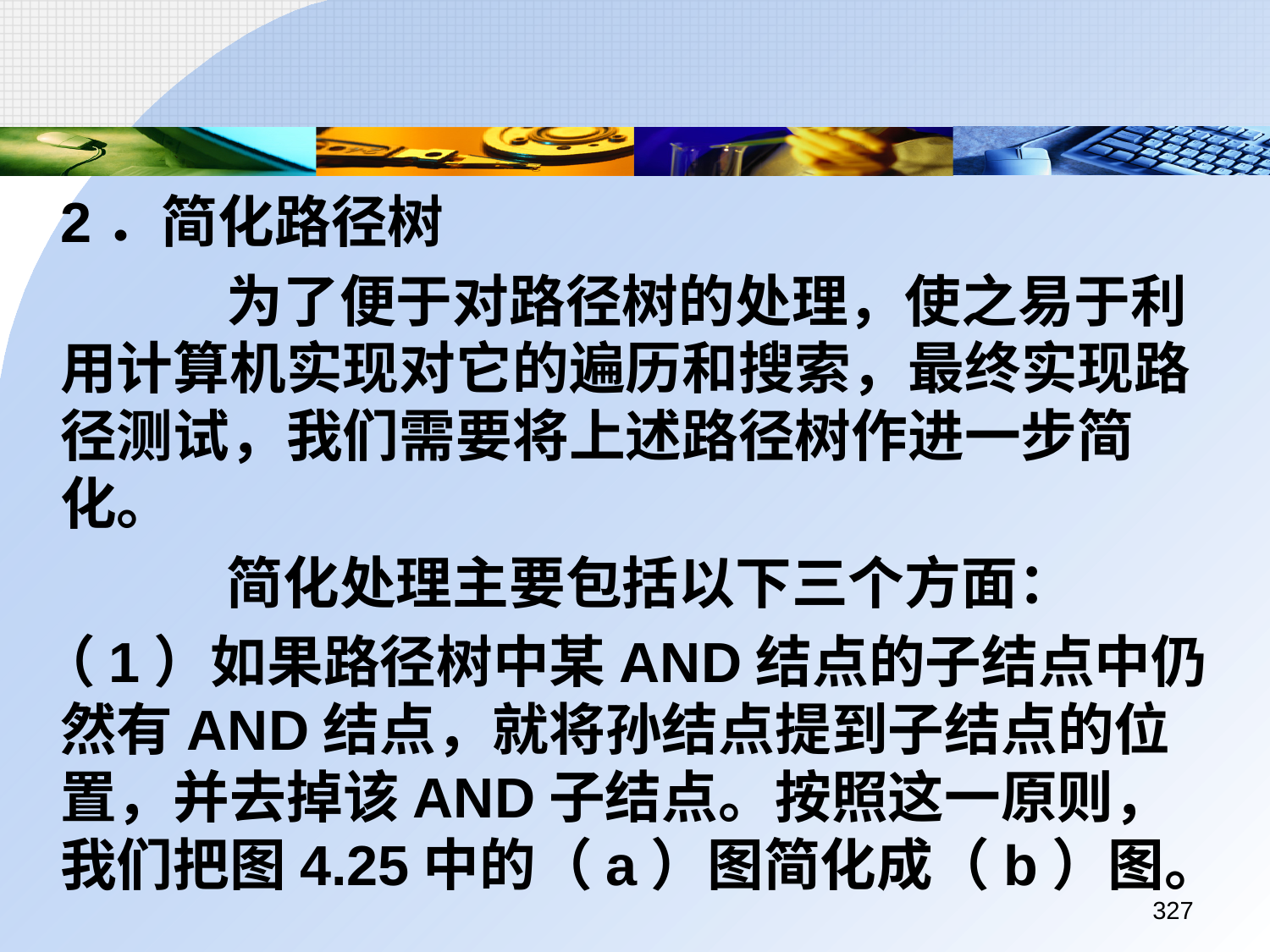

2．简化路径树
		  为了便于对路径树的处理，使之易于利用计算机实现对它的遍历和搜索，最终实现路径测试，我们需要将上述路径树作进一步简化。
		  简化处理主要包括以下三个方面：
 （1）如果路径树中某AND结点的子结点中仍然有AND结点，就将孙结点提到子结点的位置，并去掉该AND子结点。按照这一原则，我们把图4.25中的（a）图简化成（b）图。
327